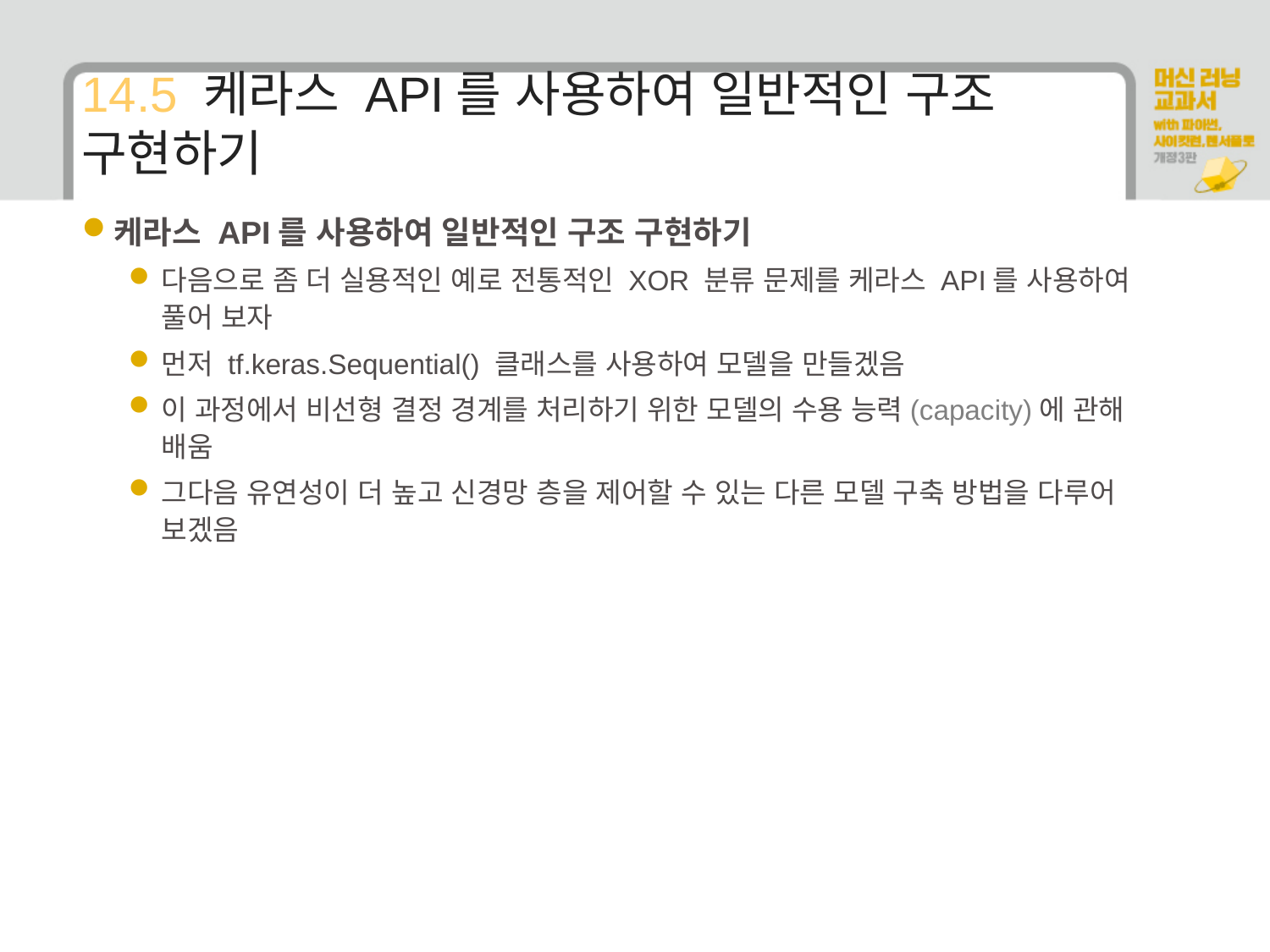

# 14.5 케라스 API를 사용하여 일반적인 구조 구현하기
케라스 API를 사용하여 일반적인 구조 구현하기
다음으로 좀 더 실용적인 예로 전통적인 XOR 분류 문제를 케라스 API를 사용하여 풀어 보자
먼저 tf.keras.Sequential() 클래스를 사용하여 모델을 만들겠음
이 과정에서 비선형 결정 경계를 처리하기 위한 모델의 수용 능력(capacity)에 관해 배움
그다음 유연성이 더 높고 신경망 층을 제어할 수 있는 다른 모델 구축 방법을 다루어 보겠음